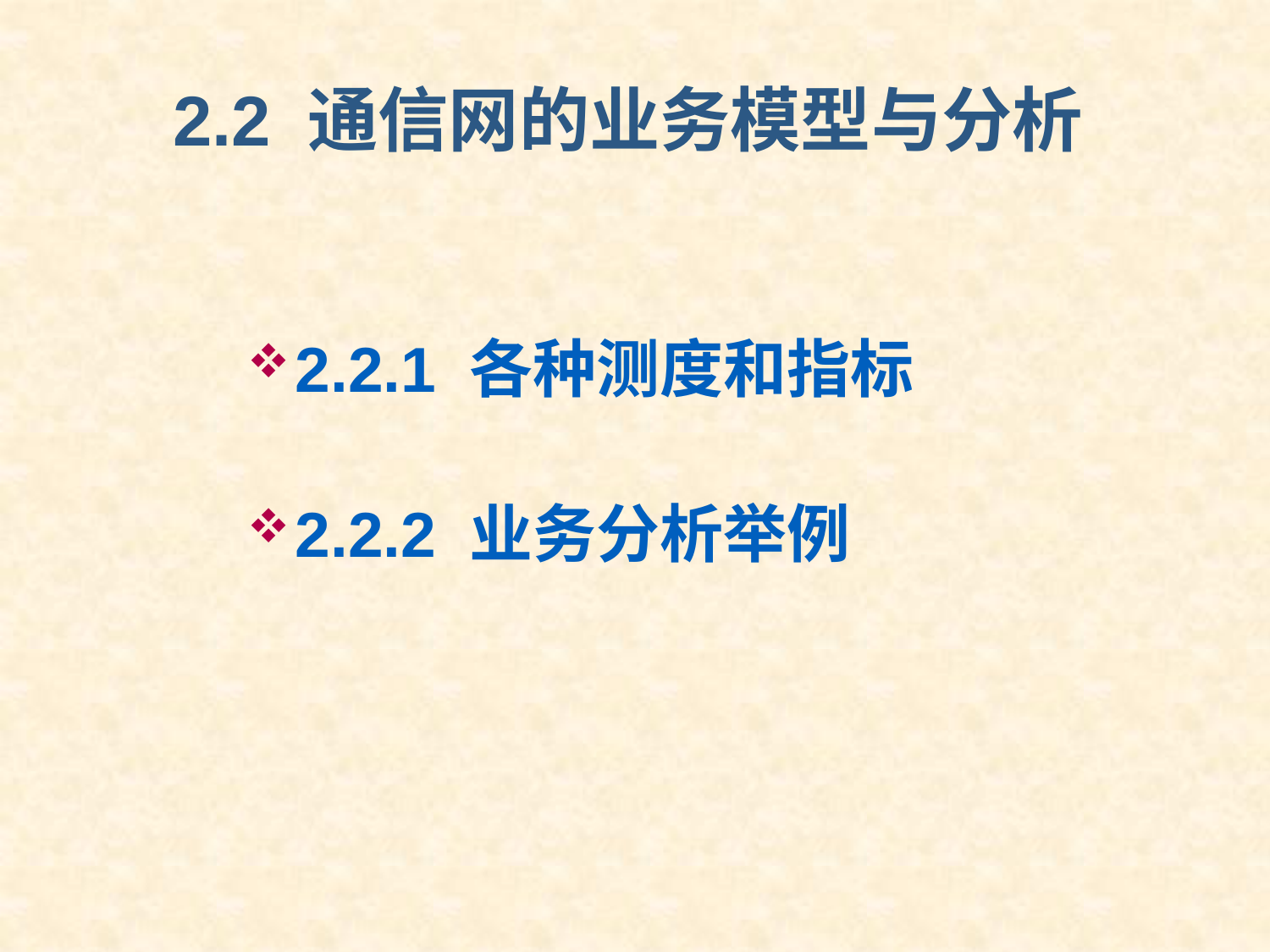

# 2.2 通信网的业务模型与分析
2.2.1 各种测度和指标
2.2.2 业务分析举例